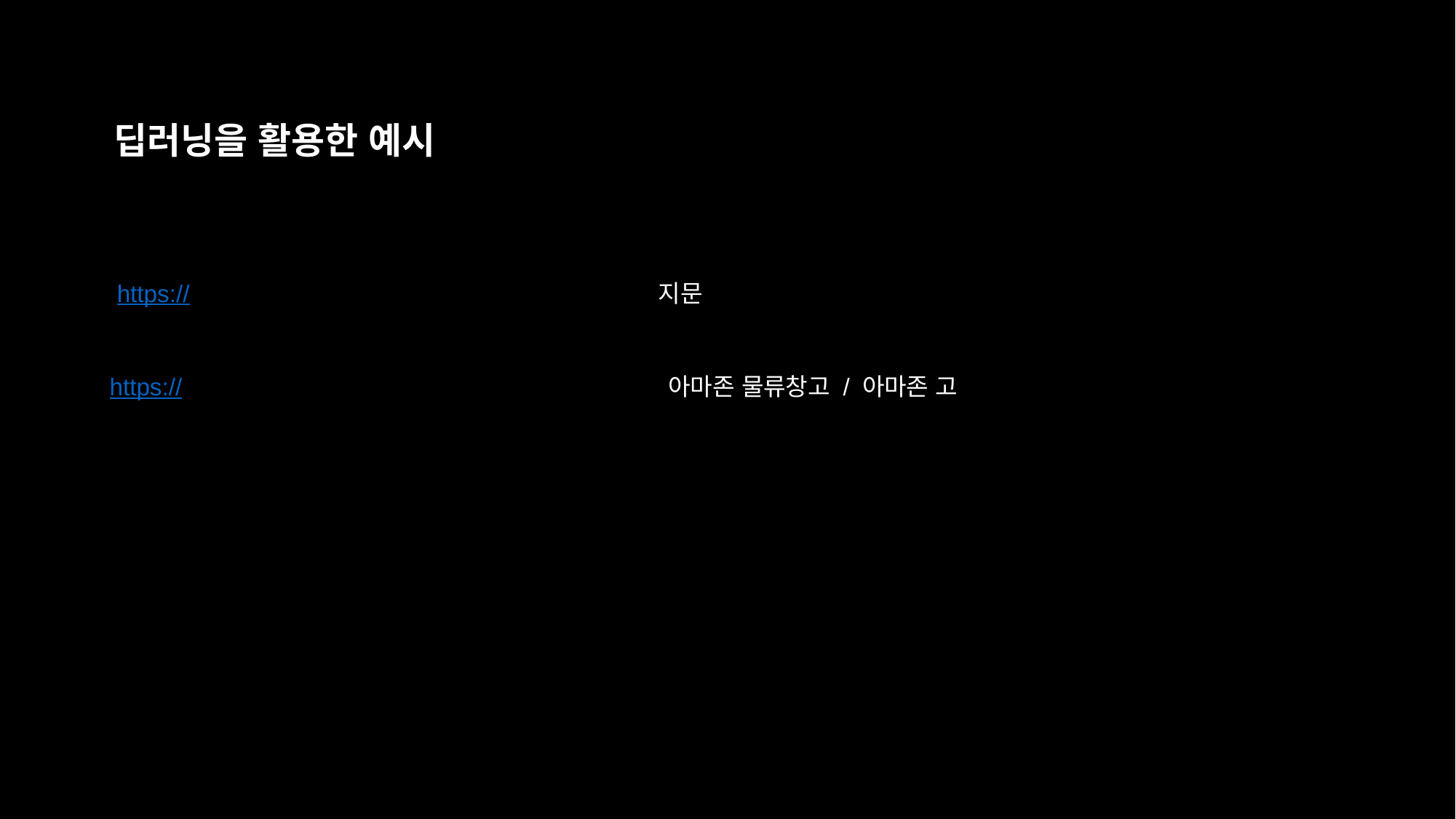

딥러닝을 활용한 예시
https://www.youtube.com/watch?v=eFuaVltX2Bo  지문
https://www.youtube.com/watch?v=RonzxMpdTDk  아마존 물류창고 / 아마존 고